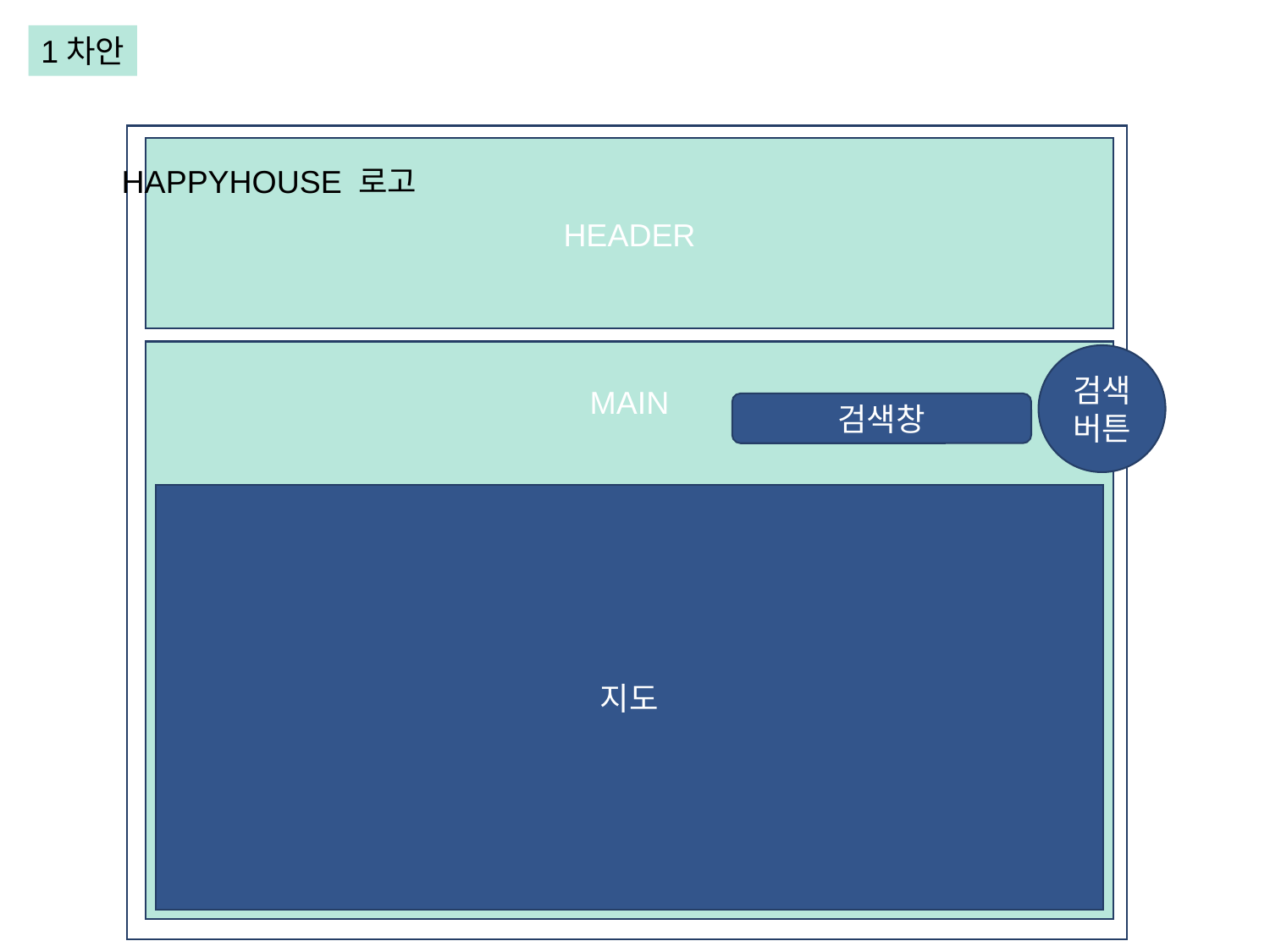

1차안

HEADER
HAPPYHOUSE 로고
MAIN

검색버튼
검색창
지도